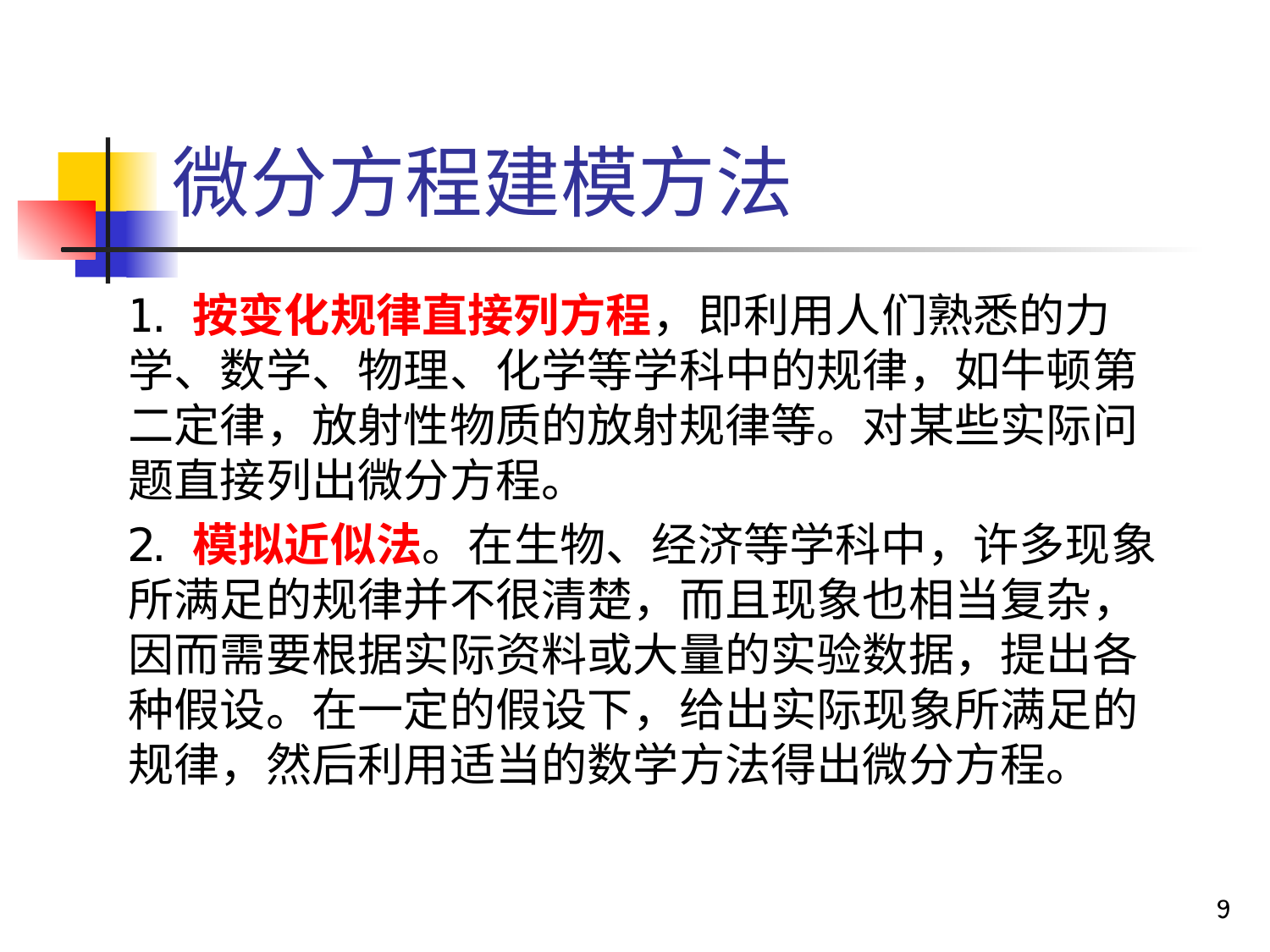

# 微分方程建模方法
1. 按变化规律直接列方程，即利用人们熟悉的力学、数学、物理、化学等学科中的规律，如牛顿第二定律，放射性物质的放射规律等。对某些实际问题直接列出微分方程。
2. 模拟近似法。在生物、经济等学科中，许多现象所满足的规律并不很清楚，而且现象也相当复杂，因而需要根据实际资料或大量的实验数据，提出各种假设。在一定的假设下，给出实际现象所满足的规律，然后利用适当的数学方法得出微分方程。
9